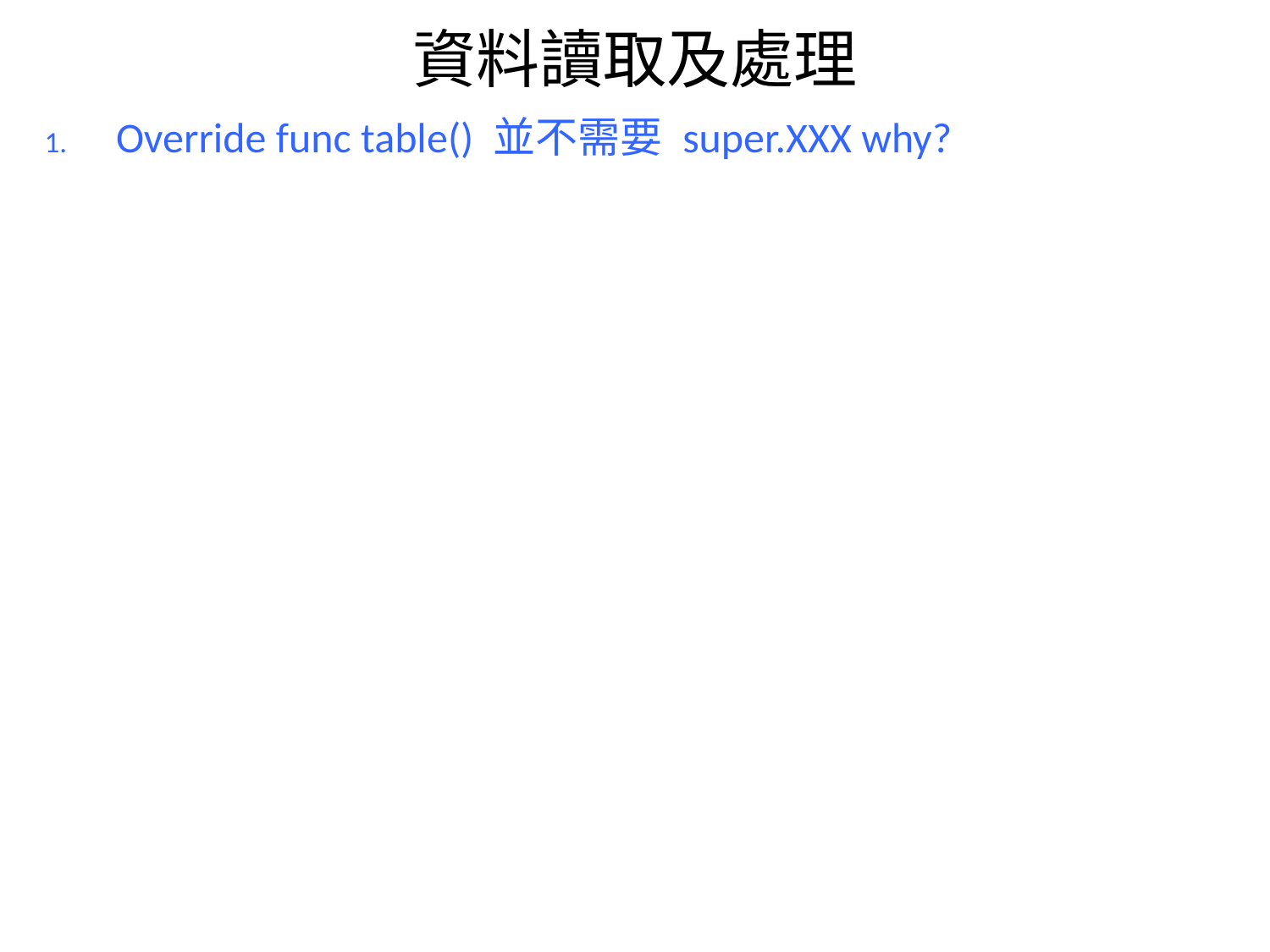

# 資料讀取及處理
Override func table() 並不需要 super.XXX why?